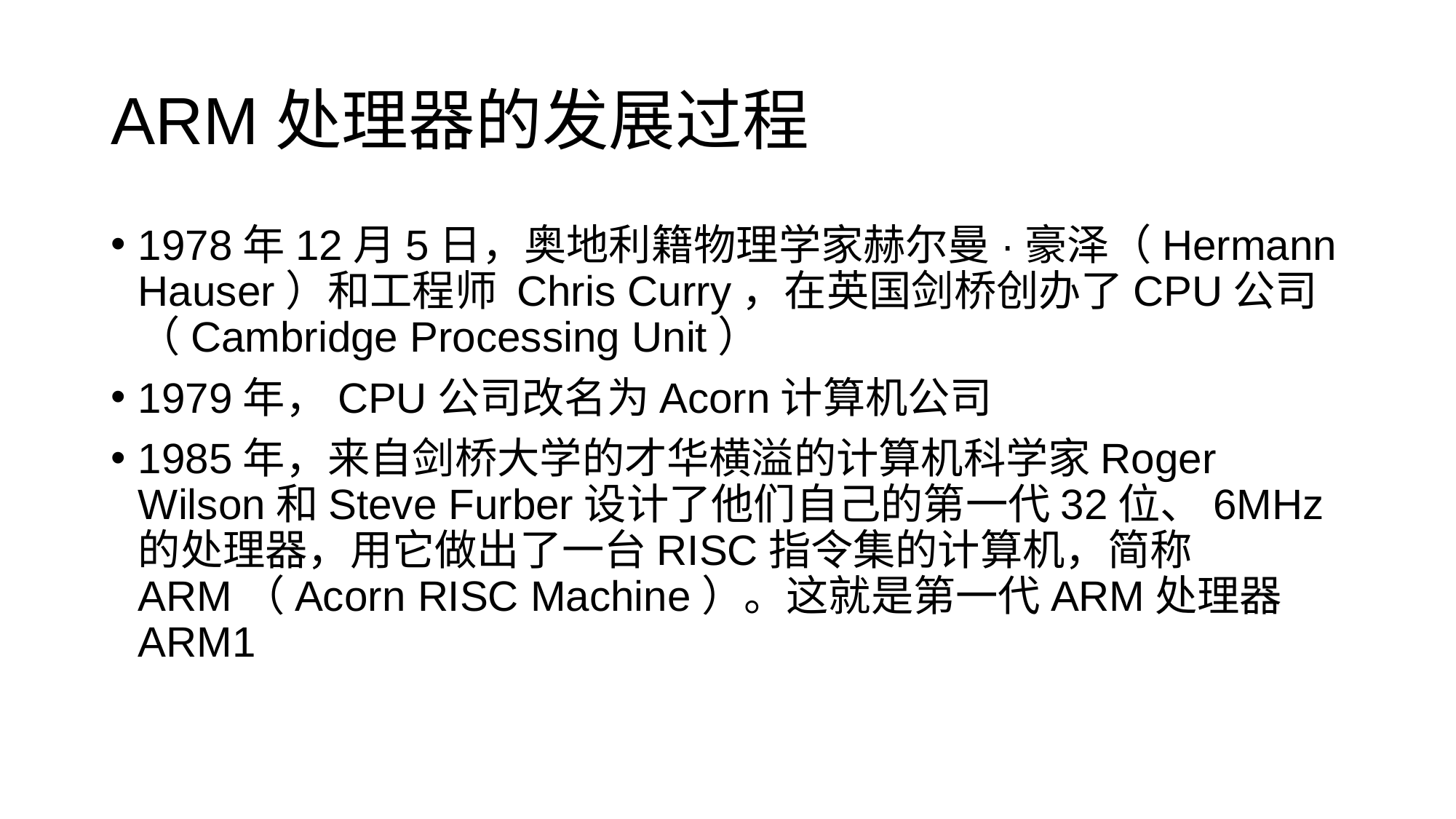

# ARM处理器的发展过程
1978年12月5日，奥地利籍物理学家赫尔曼·豪泽（Hermann Hauser）和工程师 Chris Curry，在英国剑桥创办了CPU公司（Cambridge Processing Unit）
1979年，CPU公司改名为Acorn计算机公司
1985年，来自剑桥大学的才华横溢的计算机科学家Roger Wilson和Steve Furber设计了他们自己的第一代32位、6MHz的处理器，用它做出了一台RISC指令集的计算机，简称ARM（Acorn RISC Machine）。这就是第一代ARM处理器 ARM1